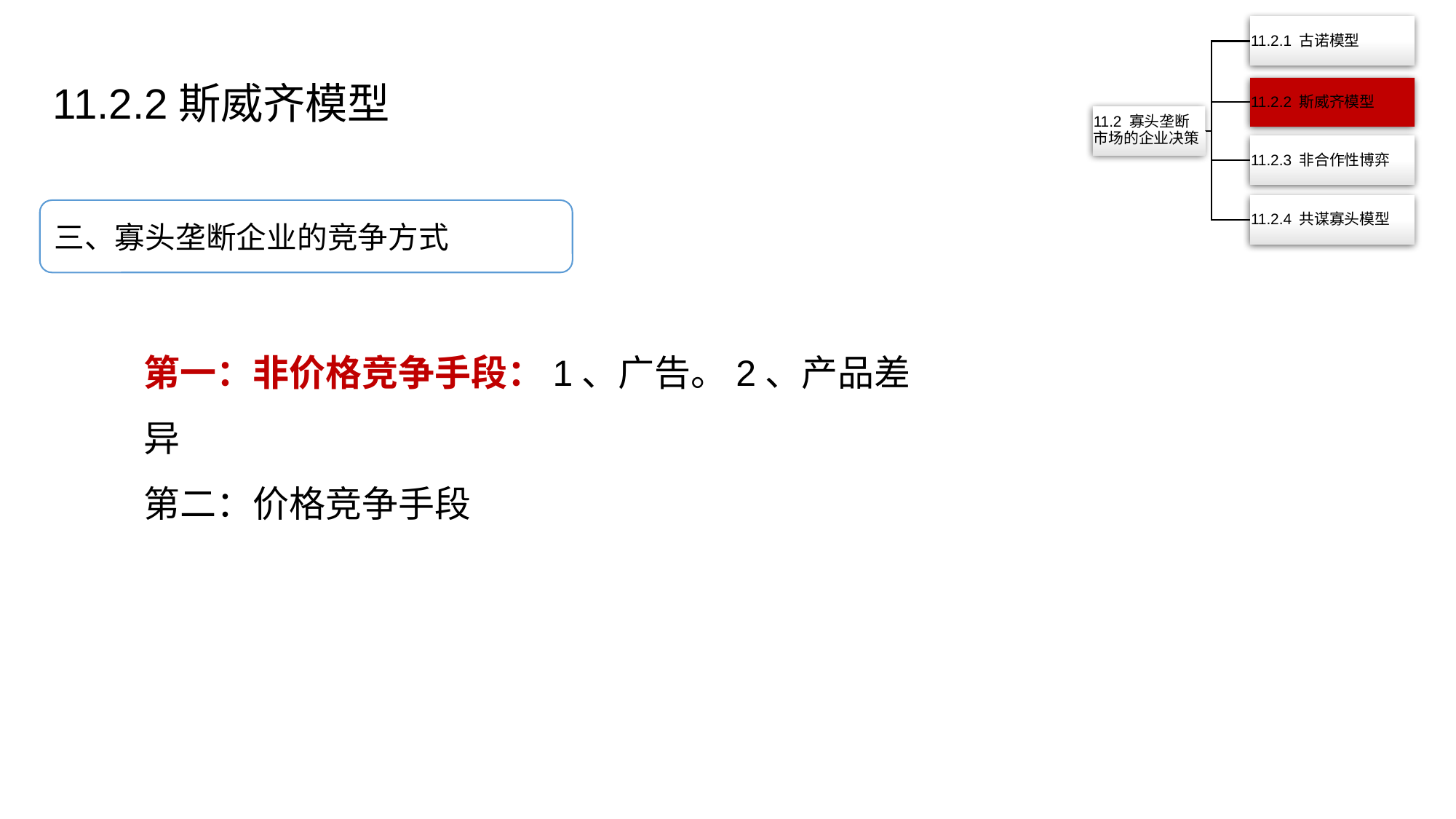

11.2 寡头垄断市场的企业决策
11.2.1 古诺模型
11.2.2 斯威齐模型
11.2.3 非合作性博弈
11.2.4 共谋寡头模型
11.2.2斯威齐模型
三、寡头垄断企业的竞争方式
第一：非价格竞争手段：1、广告。2、产品差异
第二：价格竞争手段